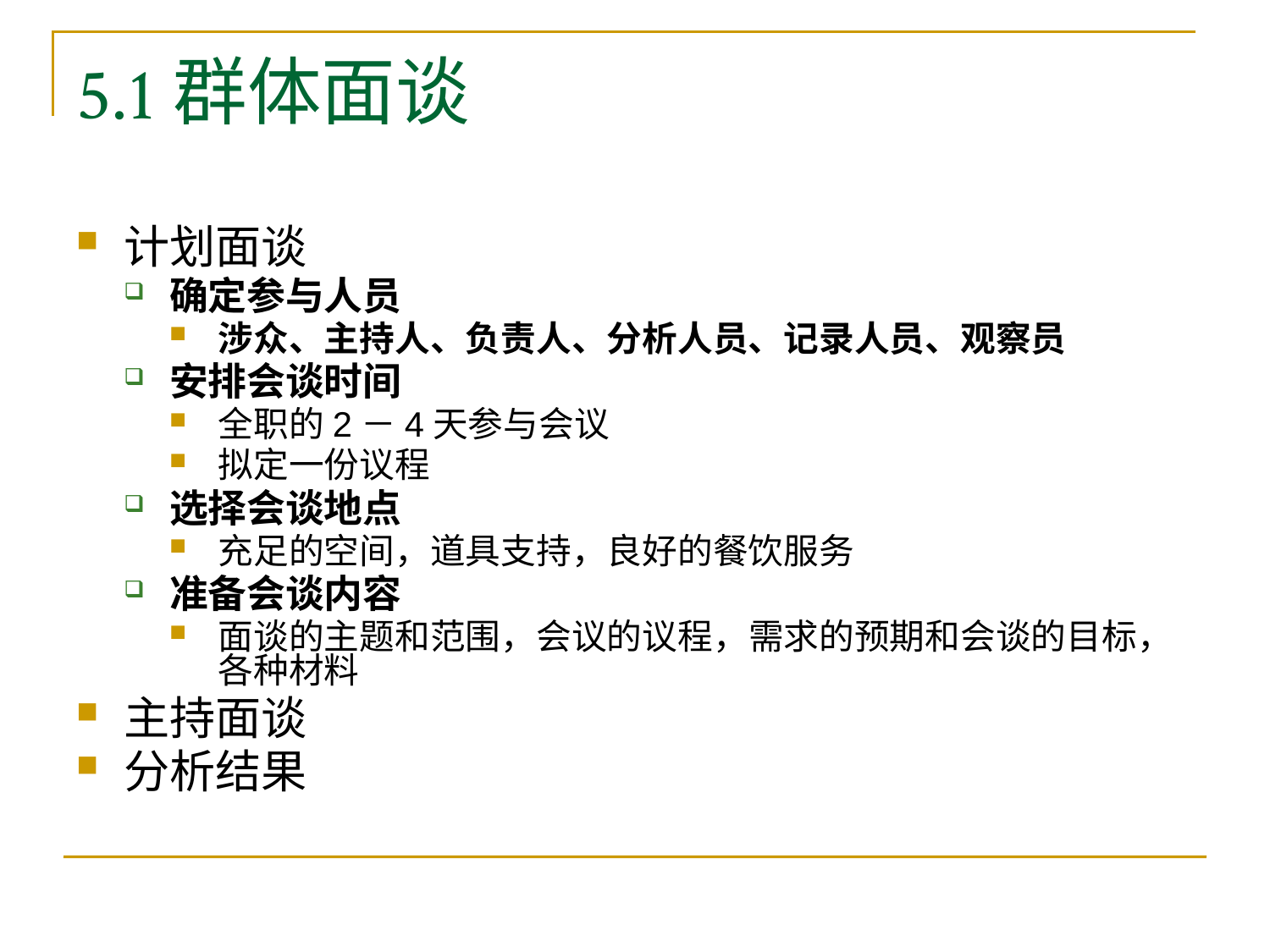

# 5.1群体面谈
计划面谈
确定参与人员
涉众、主持人、负责人、分析人员、记录人员、观察员
安排会谈时间
全职的2－4天参与会议
拟定一份议程
选择会谈地点
充足的空间，道具支持，良好的餐饮服务
准备会谈内容
面谈的主题和范围，会议的议程，需求的预期和会谈的目标，各种材料
主持面谈
分析结果